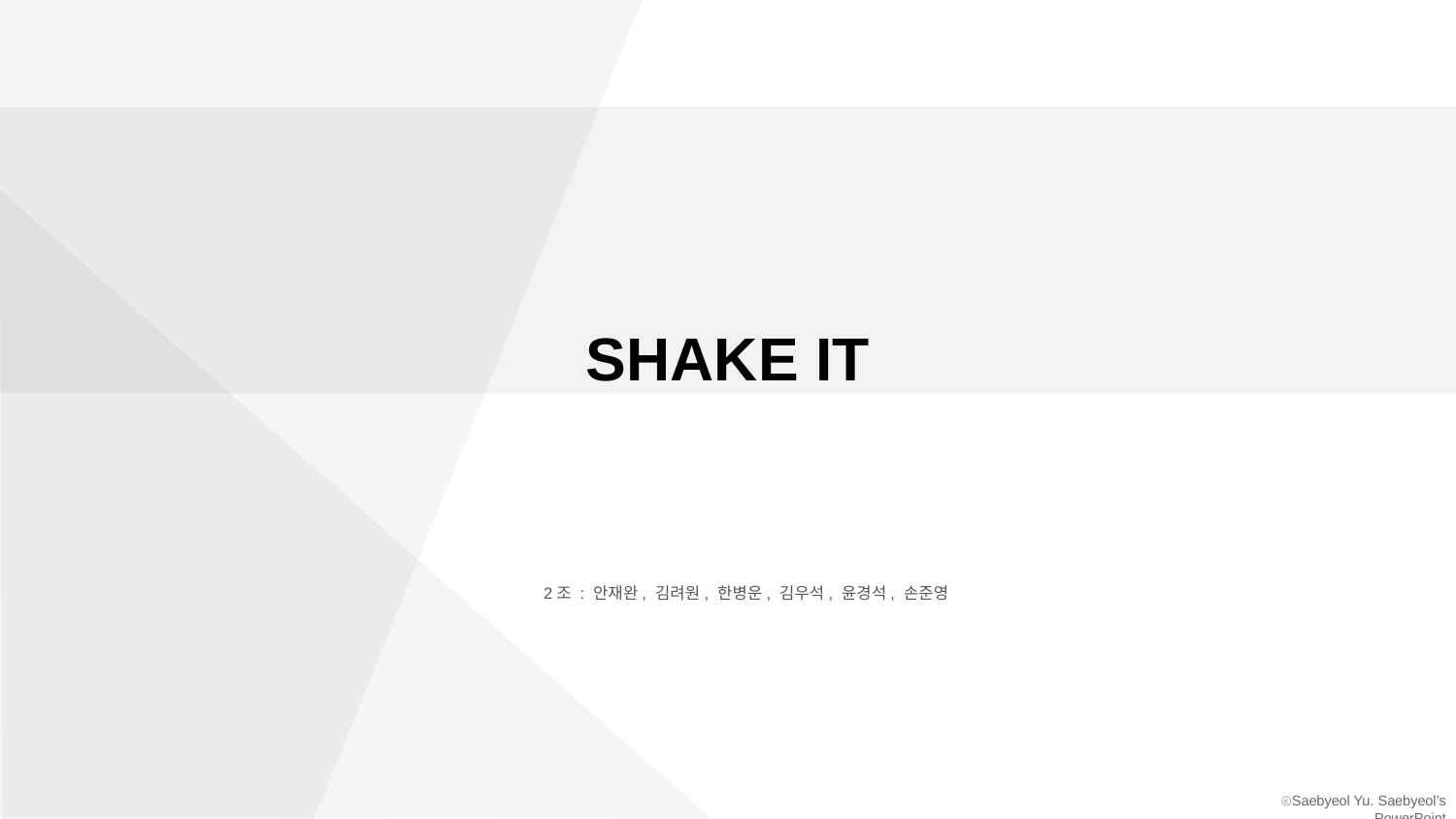

SHAKE IT

FREE PPT TEMPLATE BY DELIGHT.
FREE PPT TEMPLATE BY DELIGHT.
2조 : 안재완, 김려원, 한병운, 김우석, 윤경석, 손준영